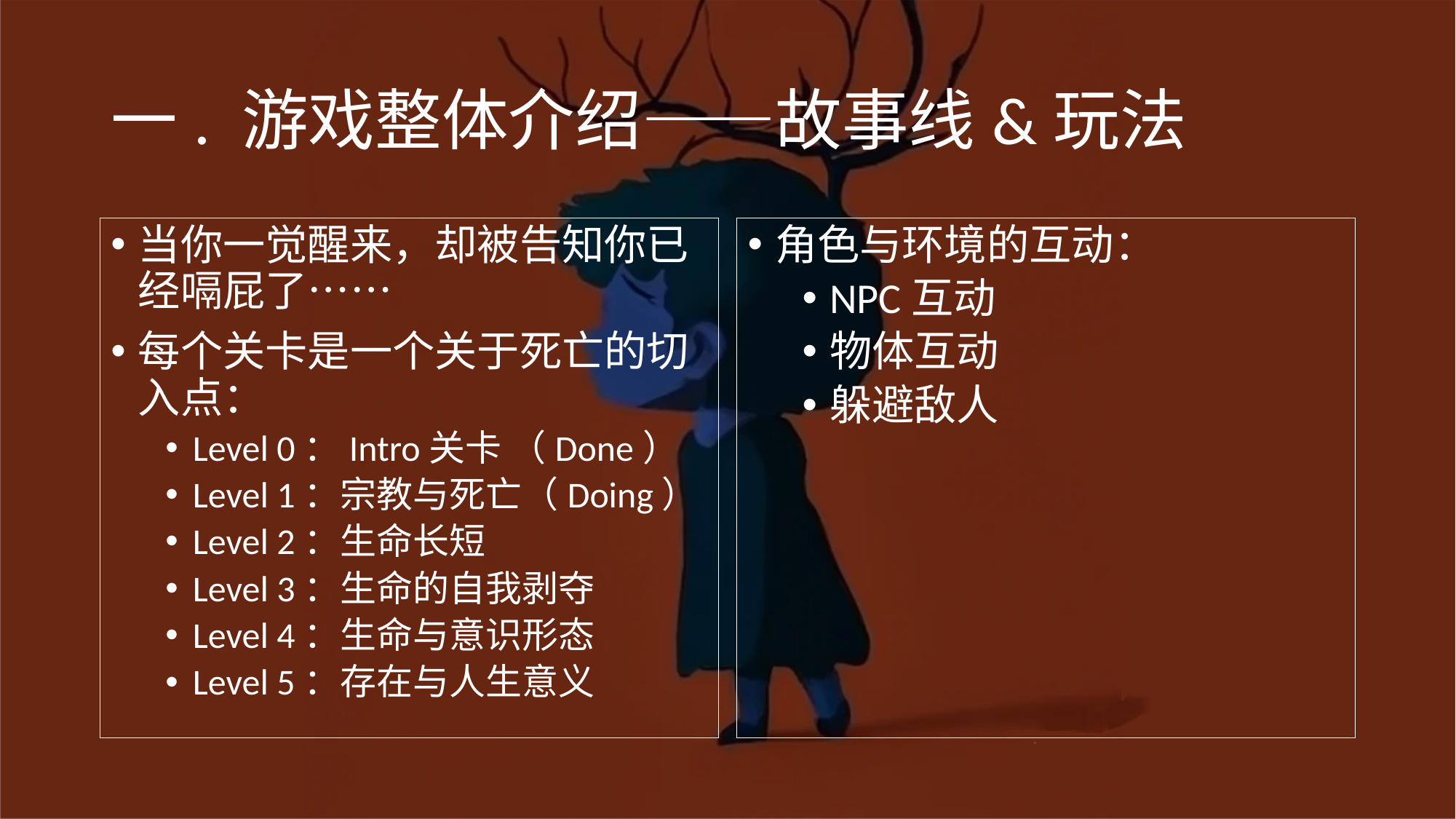

# 一. 游戏整体介绍——故事线&玩法
当你一觉醒来，却被告知你已经嗝屁了……
每个关卡是一个关于死亡的切入点：
Level 0：Intro关卡 （Done）
Level 1：宗教与死亡（Doing）
Level 2：生命长短
Level 3：生命的自我剥夺
Level 4：生命与意识形态
Level 5：存在与人生意义

角色与环境的互动：
NPC互动
物体互动
躲避敌人